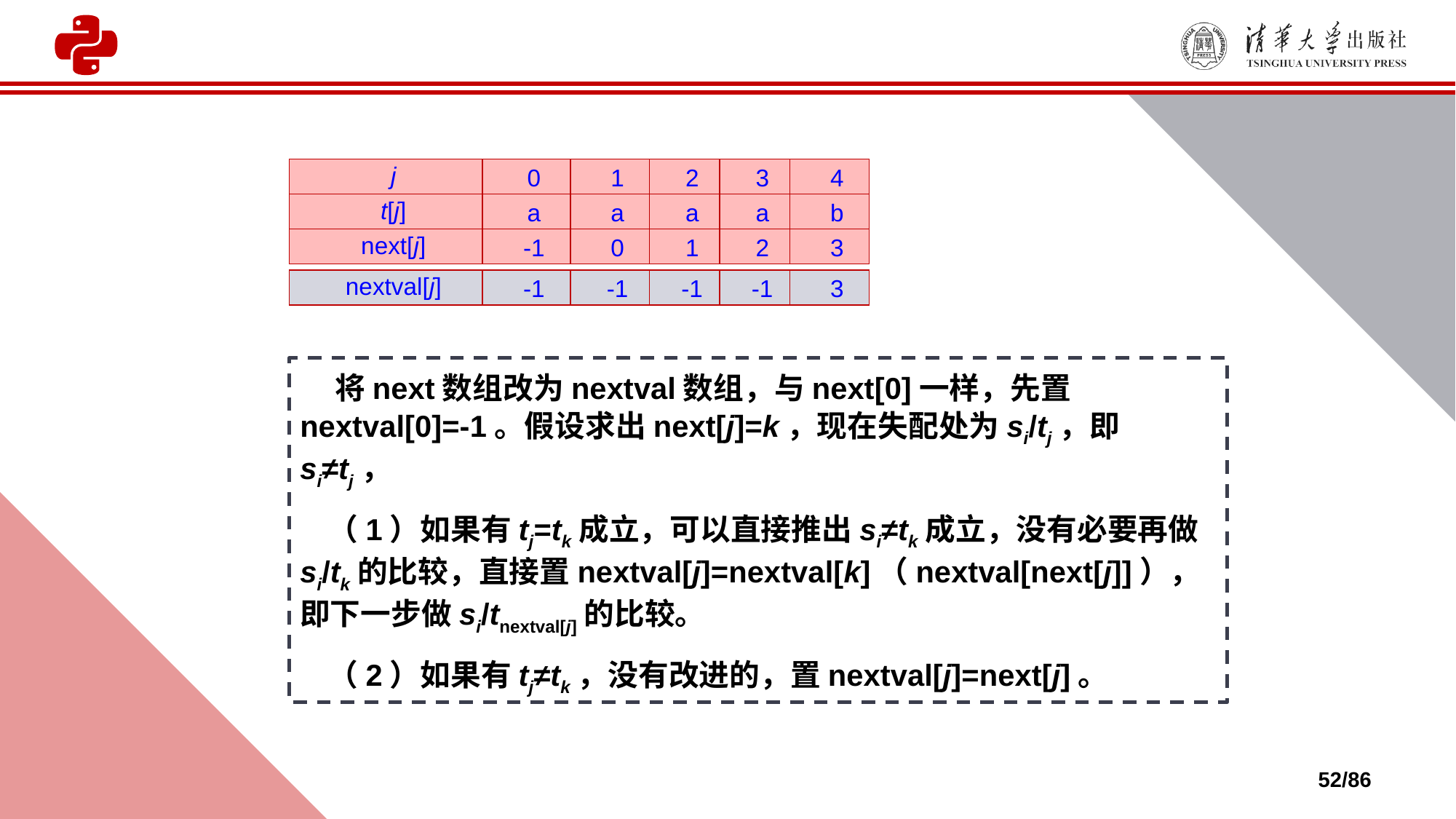

| j | 0 | 1 | 2 | 3 | 4 |
| --- | --- | --- | --- | --- | --- |
| t[j] | a | a | a | a | b |
| next[j] | -1 | 0 | 1 | 2 | 3 |
| nextval[j] | -1 | -1 | -1 | -1 | 3 |
| --- | --- | --- | --- | --- | --- |
    将next数组改为nextval数组，与next[0]一样，先置nextval[0]=-1。假设求出next[j]=k，现在失配处为si/tj，即si≠tj，
   （1）如果有tj=tk成立，可以直接推出si≠tk成立，没有必要再做si/tk的比较，直接置nextval[j]=nextval[k]（nextval[next[j]]），即下一步做si/tnextval[j]的比较。
   （2）如果有tj≠tk，没有改进的，置nextval[j]=next[j]。

52/86